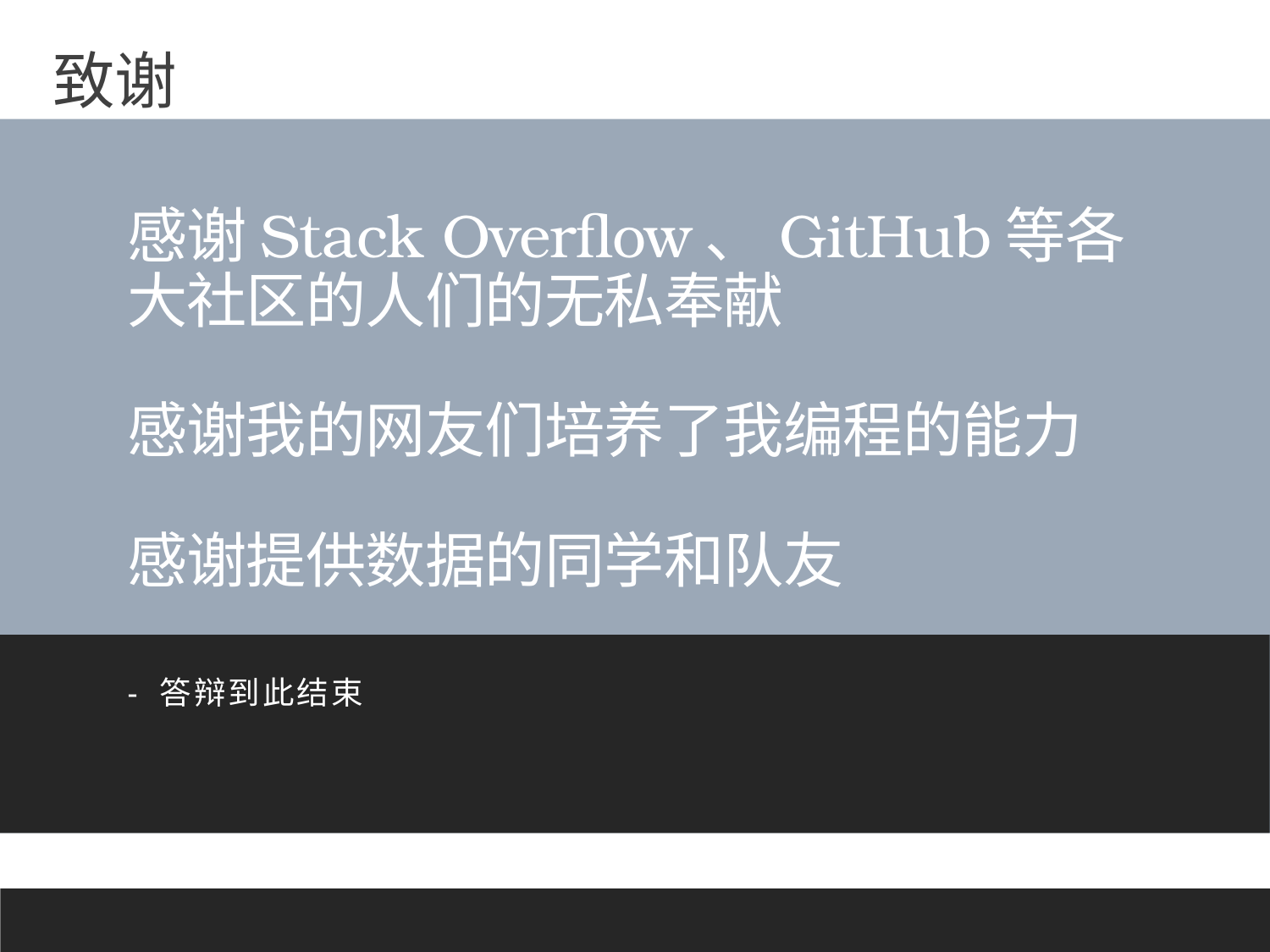

致谢

# 感谢Stack Overflow、GitHub等各大社区的人们的无私奉献 感谢我的网友们培养了我编程的能力 感谢提供数据的同学和队友

- 答辩到此结束